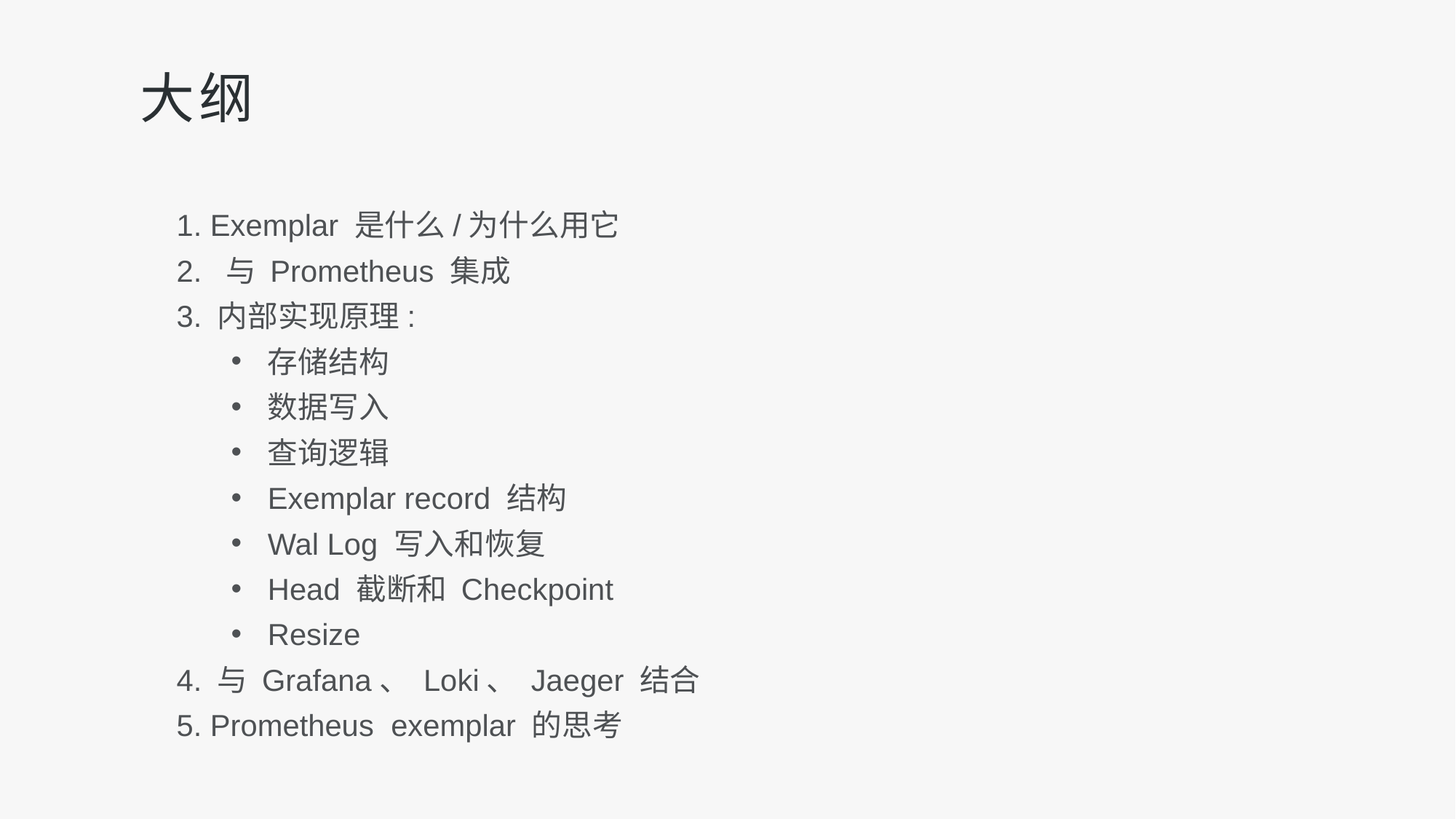

# 大纲
1. Exemplar 是什么/为什么用它
2.  与 Prometheus 集成
3. 内部实现原理:
存储结构
数据写入
查询逻辑
Exemplar record 结构
Wal Log 写入和恢复
Head 截断和 Checkpoint
Resize
4. 与 Grafana、 Loki、 Jaeger 结合
5. Prometheus  exemplar 的思考